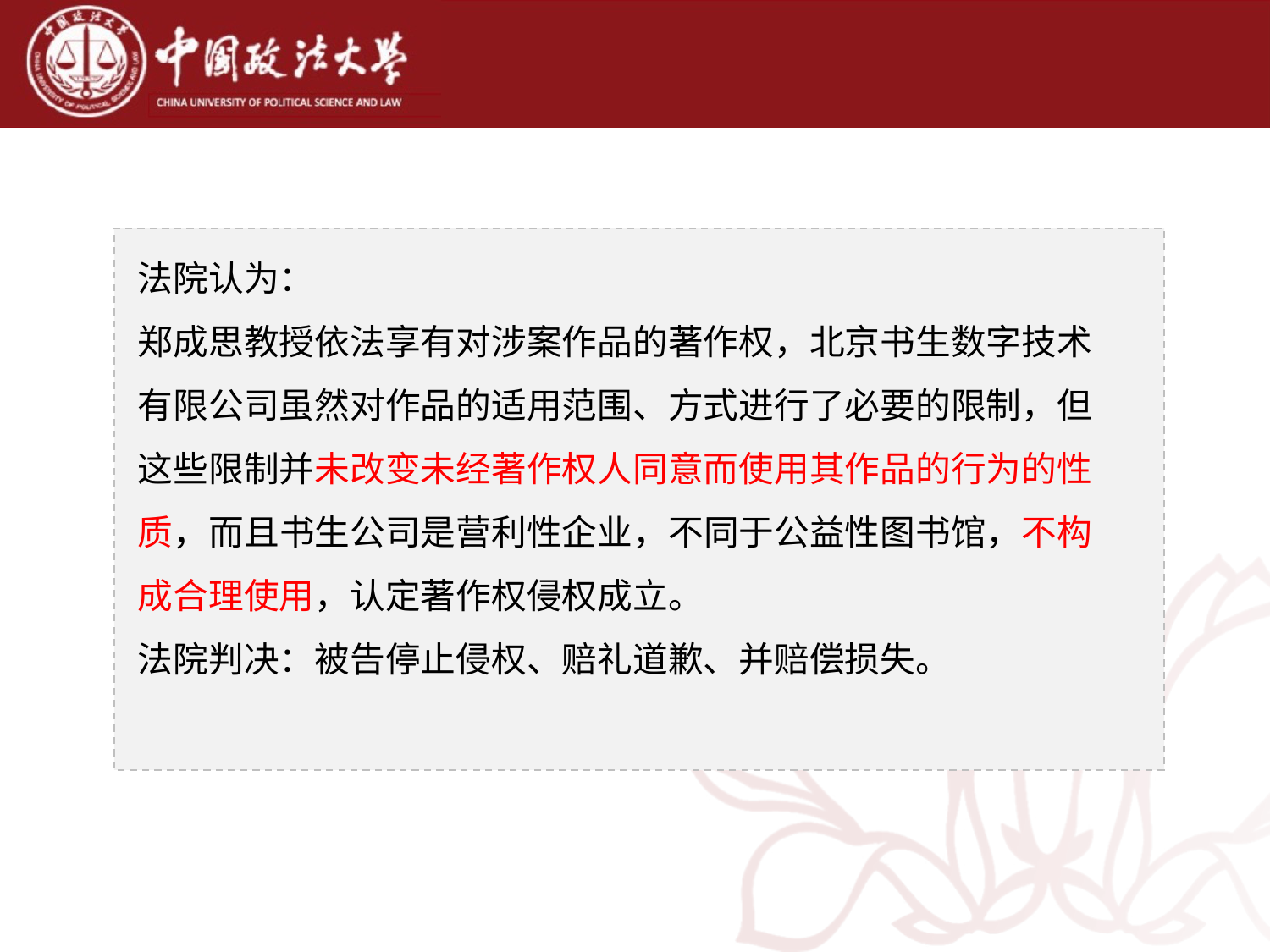

法院认为：
郑成思教授依法享有对涉案作品的著作权，北京书生数字技术有限公司虽然对作品的适用范围、方式进行了必要的限制，但这些限制并未改变未经著作权人同意而使用其作品的行为的性质，而且书生公司是营利性企业，不同于公益性图书馆，不构成合理使用，认定著作权侵权成立。
法院判决：被告停止侵权、赔礼道歉、并赔偿损失。